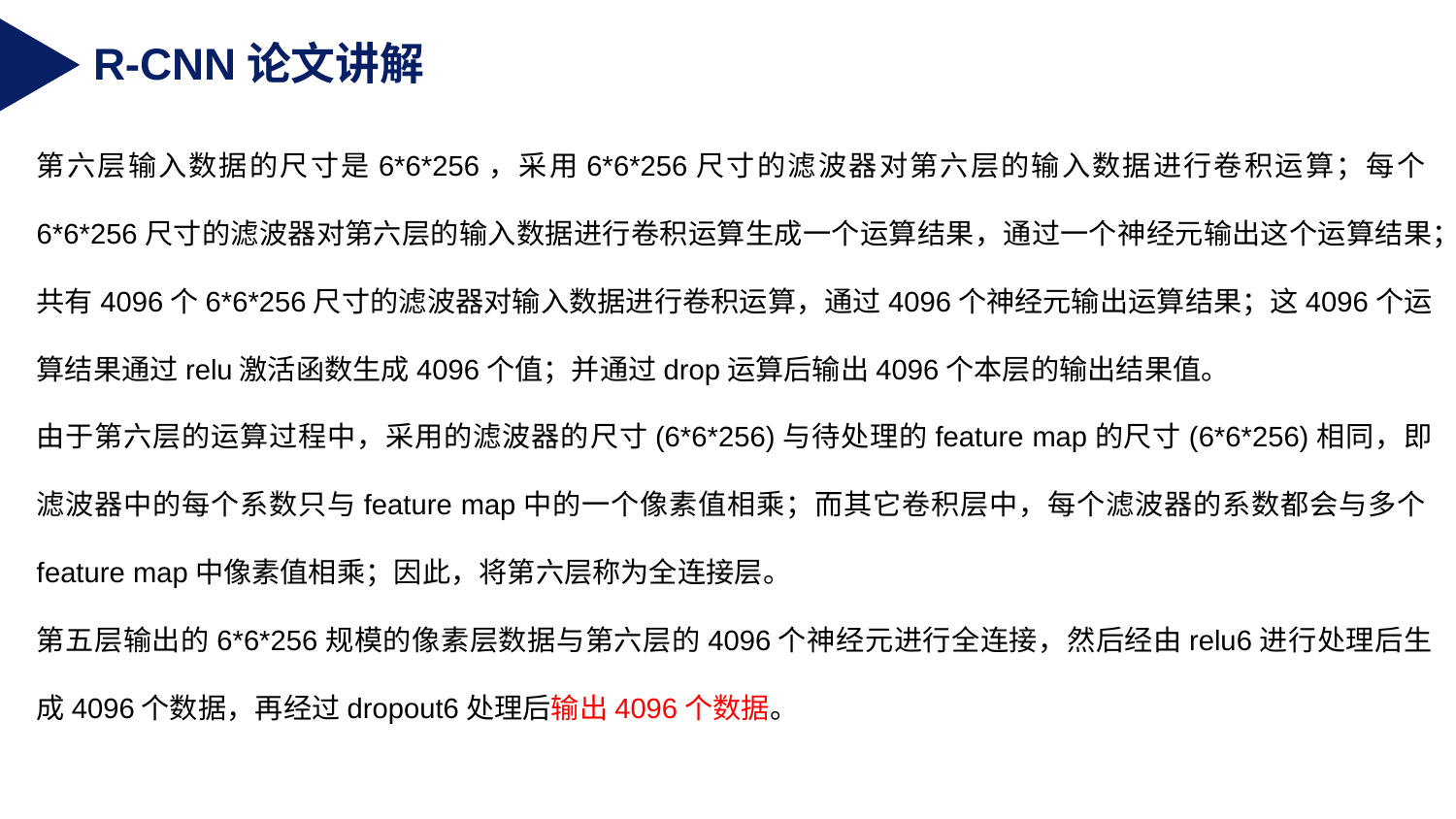

R-CNN论文讲解
第六层输入数据的尺寸是6*6*256，采用6*6*256尺寸的滤波器对第六层的输入数据进行卷积运算；每个6*6*256尺寸的滤波器对第六层的输入数据进行卷积运算生成一个运算结果，通过一个神经元输出这个运算结果；共有4096个6*6*256尺寸的滤波器对输入数据进行卷积运算，通过4096个神经元输出运算结果；这4096个运算结果通过relu激活函数生成4096个值；并通过drop运算后输出4096个本层的输出结果值。
由于第六层的运算过程中，采用的滤波器的尺寸(6*6*256)与待处理的feature map的尺寸(6*6*256)相同，即滤波器中的每个系数只与feature map中的一个像素值相乘；而其它卷积层中，每个滤波器的系数都会与多个feature map中像素值相乘；因此，将第六层称为全连接层。
第五层输出的6*6*256规模的像素层数据与第六层的4096个神经元进行全连接，然后经由relu6进行处理后生成4096个数据，再经过dropout6处理后输出4096个数据。